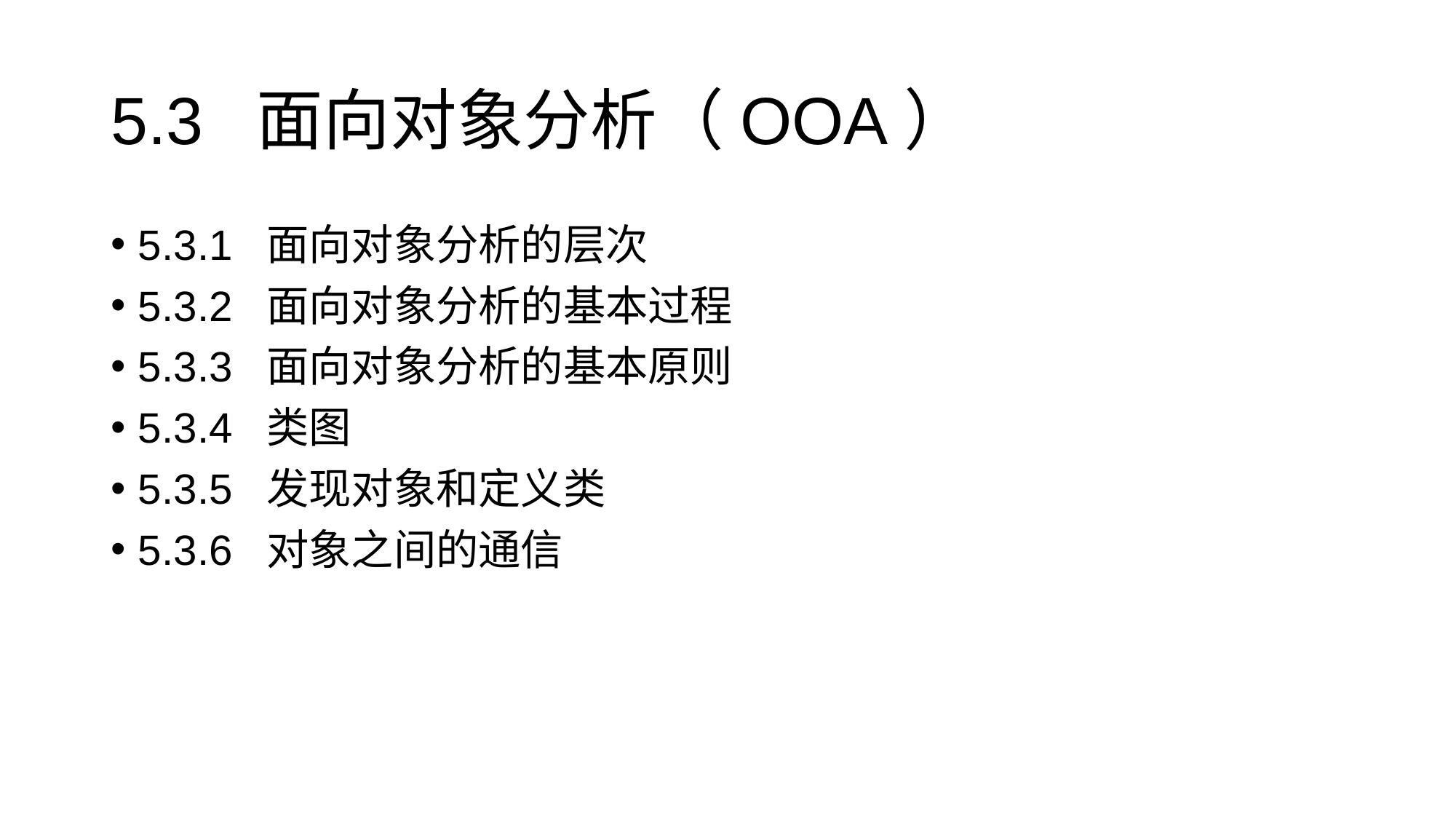

# 5.3  面向对象分析（OOA）
5.3.1  面向对象分析的层次
5.3.2  面向对象分析的基本过程
5.3.3  面向对象分析的基本原则
5.3.4  类图
5.3.5  发现对象和定义类
5.3.6  对象之间的通信